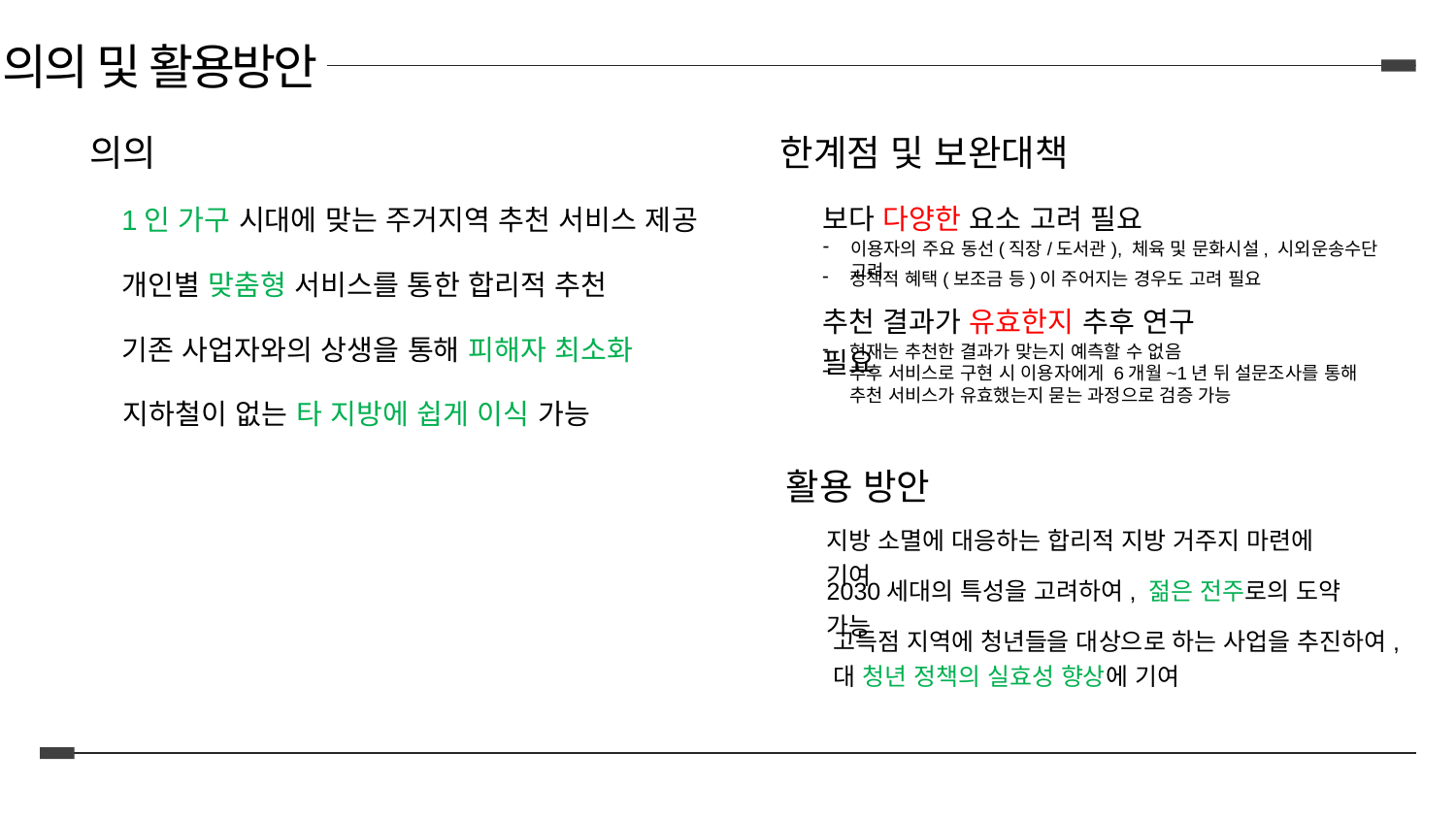

의의 및 활용방안

의의
1인 가구 시대에 맞는 주거지역 추천 서비스 제공
개인별 맞춤형 서비스를 통한 합리적 추천
기존 사업자와의 상생을 통해 피해자 최소화
지하철이 없는 타 지방에 쉽게 이식 가능
한계점 및 보완대책
보다 다양한 요소 고려 필요
이용자의 주요 동선(직장/도서관), 체육 및 문화시설, 시외운송수단 고려
정책적 혜택(보조금 등)이 주어지는 경우도 고려 필요
추천 결과가 유효한지 추후 연구 필요
현재는 추천한 결과가 맞는지 예측할 수 없음
추후 서비스로 구현 시 이용자에게 6개월~1년 뒤 설문조사를 통해 추천 서비스가 유효했는지 묻는 과정으로 검증 가능
활용 방안
지방 소멸에 대응하는 합리적 지방 거주지 마련에 기여
2030세대의 특성을 고려하여, 젊은 전주로의 도약 가능
고득점 지역에 청년들을 대상으로 하는 사업을 추진하여,
대 청년 정책의 실효성 향상에 기여